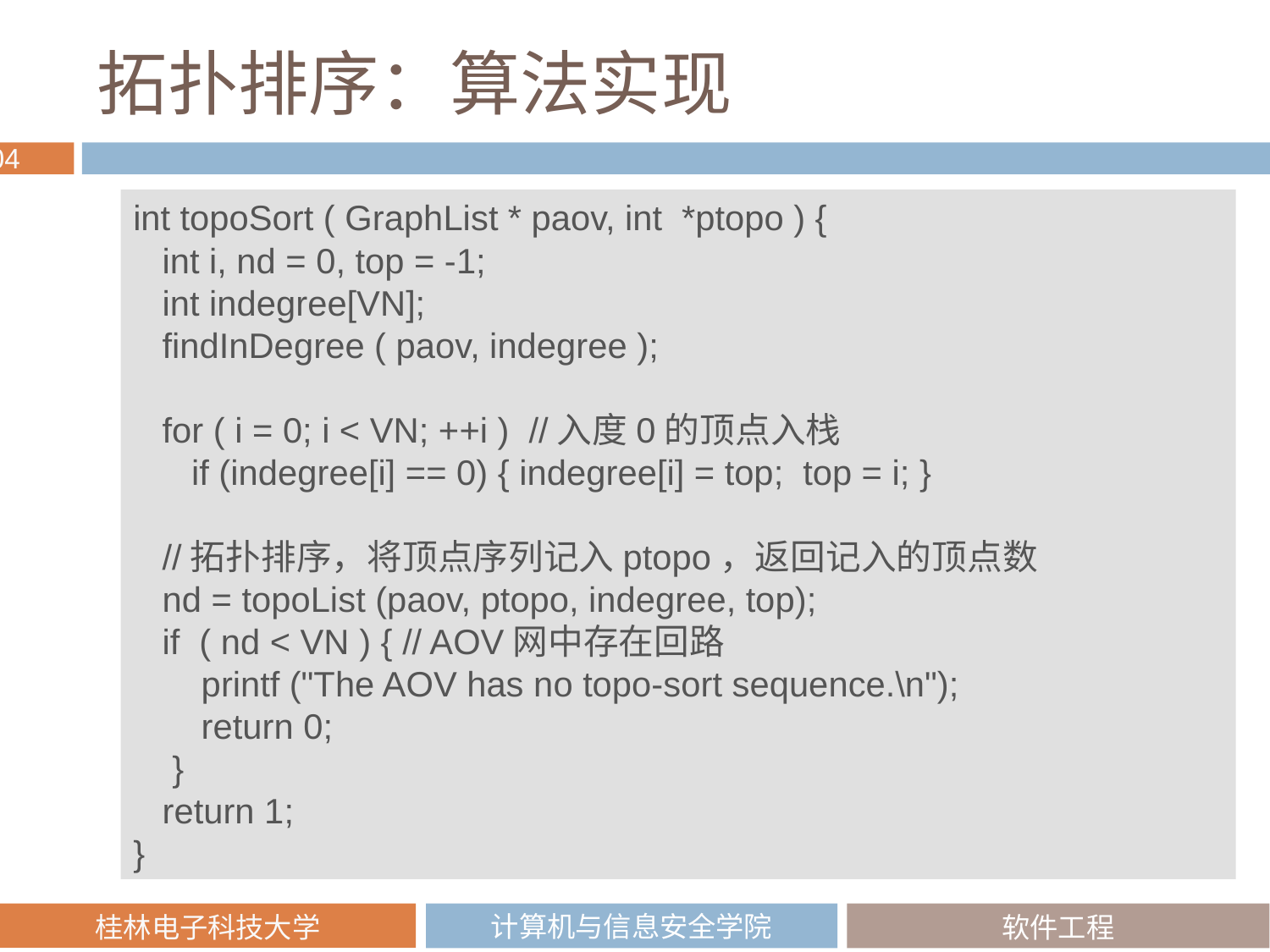

# 拓扑排序：算法实现
int topoSort ( GraphList * paov, int  *ptopo ) {
   int i, nd = 0, top = -1;
   int indegree[VN];
   findInDegree ( paov, indegree );

   for ( i = 0; i < VN; ++i )  //入度0的顶点入栈
      if (indegree[i] == 0) { indegree[i] = top;  top = i; }

   //拓扑排序，将顶点序列记入ptopo，返回记入的顶点数
   nd = topoList (paov, ptopo, indegree, top);
   if  ( nd < VN ) { // AOV网中存在回路
       printf ("The AOV has no topo-sort sequence.\n");
       return 0;
    }
   return 1;
}